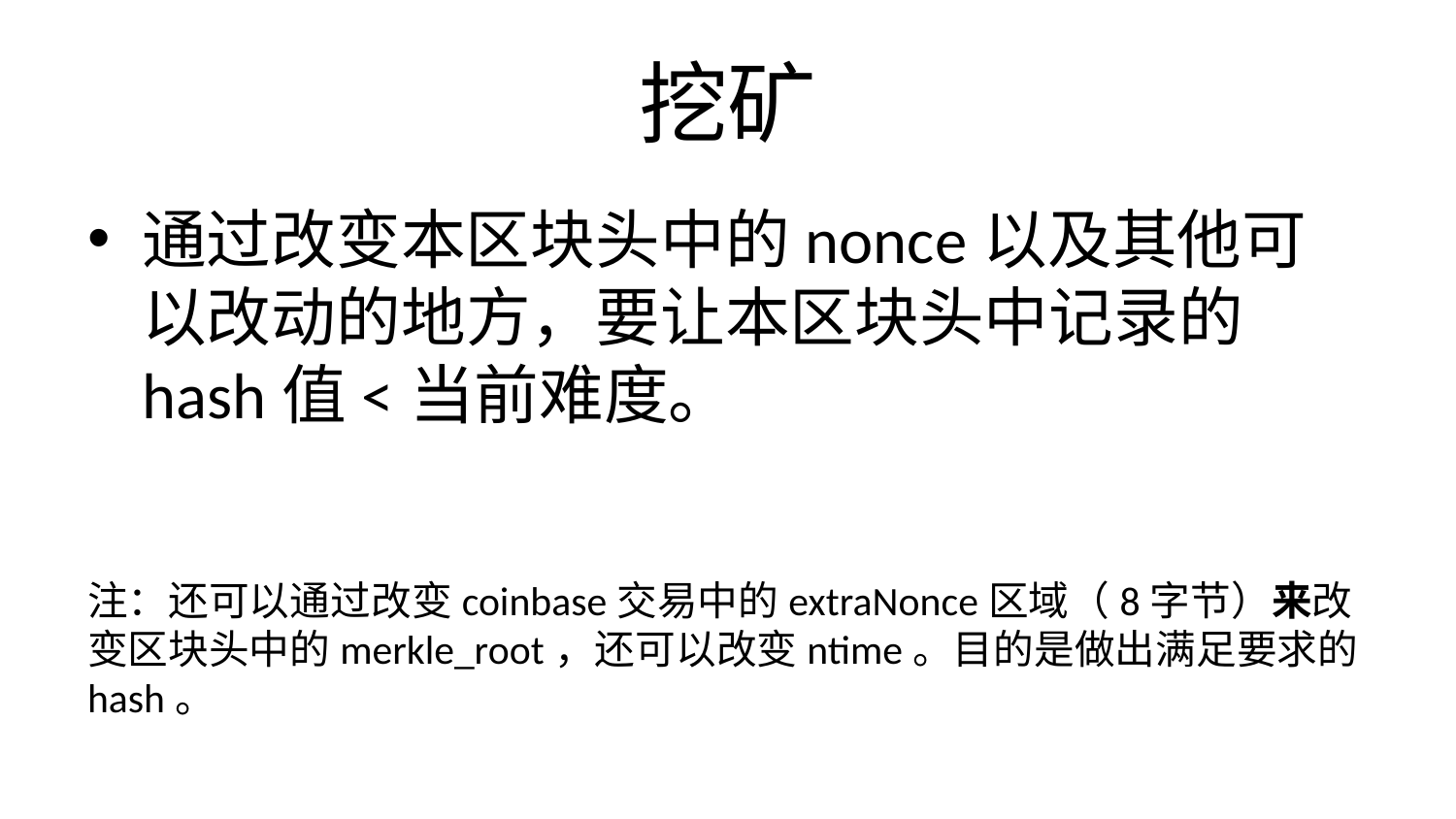

# 挖矿
通过改变本区块头中的nonce以及其他可以改动的地方，要让本区块头中记录的hash值<当前难度。

注：还可以通过改变coinbase交易中的extraNonce区域（8字节）来改变区块头中的merkle_root，还可以改变ntime。目的是做出满足要求的hash。